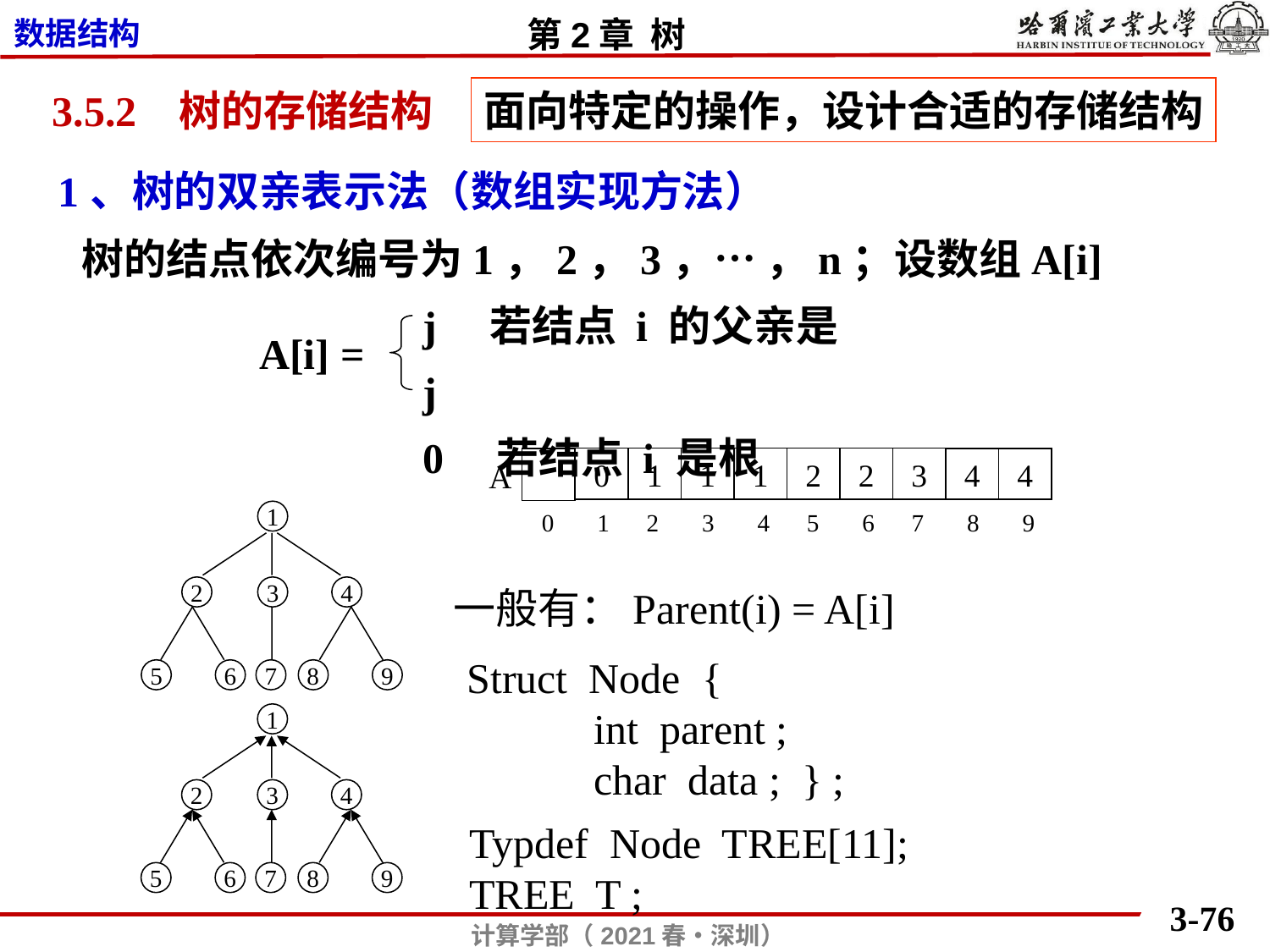

3.5.2   树的存储结构
面向特定的操作，设计合适的存储结构
1、树的双亲表示法（数组实现方法）
树的结点依次编号为1，2，3，… ，n；设数组A[i]
j    若结点 i 的父亲是 j
0    若结点 i 是根

A[i] =

0
1
1
1
2
2
3
4
4
A
0       1      2       3       4      5       6      7       8       9
1

2
3
4

5
6
7
8
9
一般有：Parent(i) = A[i]
Struct  Node  {
            int  parent ;
            char  data ;  } ;
1

2
3
4

5
6
7
8
9
Typdef  Node  TREE[11];
TREE  T ;